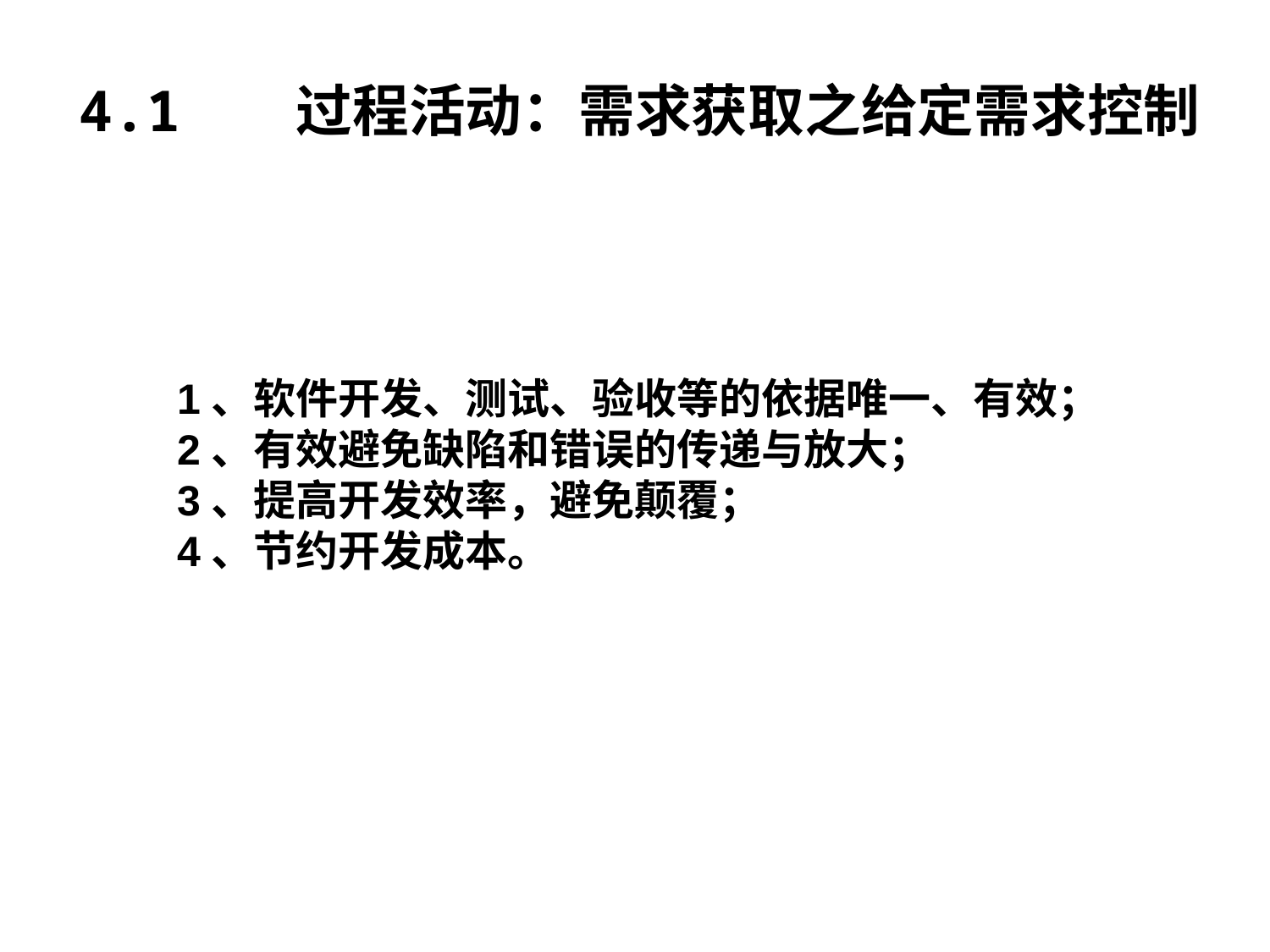

4.1   过程活动：需求获取之给定需求控制
1、软件开发、测试、验收等的依据唯一、有效；
2、有效避免缺陷和错误的传递与放大；
3、提高开发效率，避免颠覆；
4、节约开发成本。